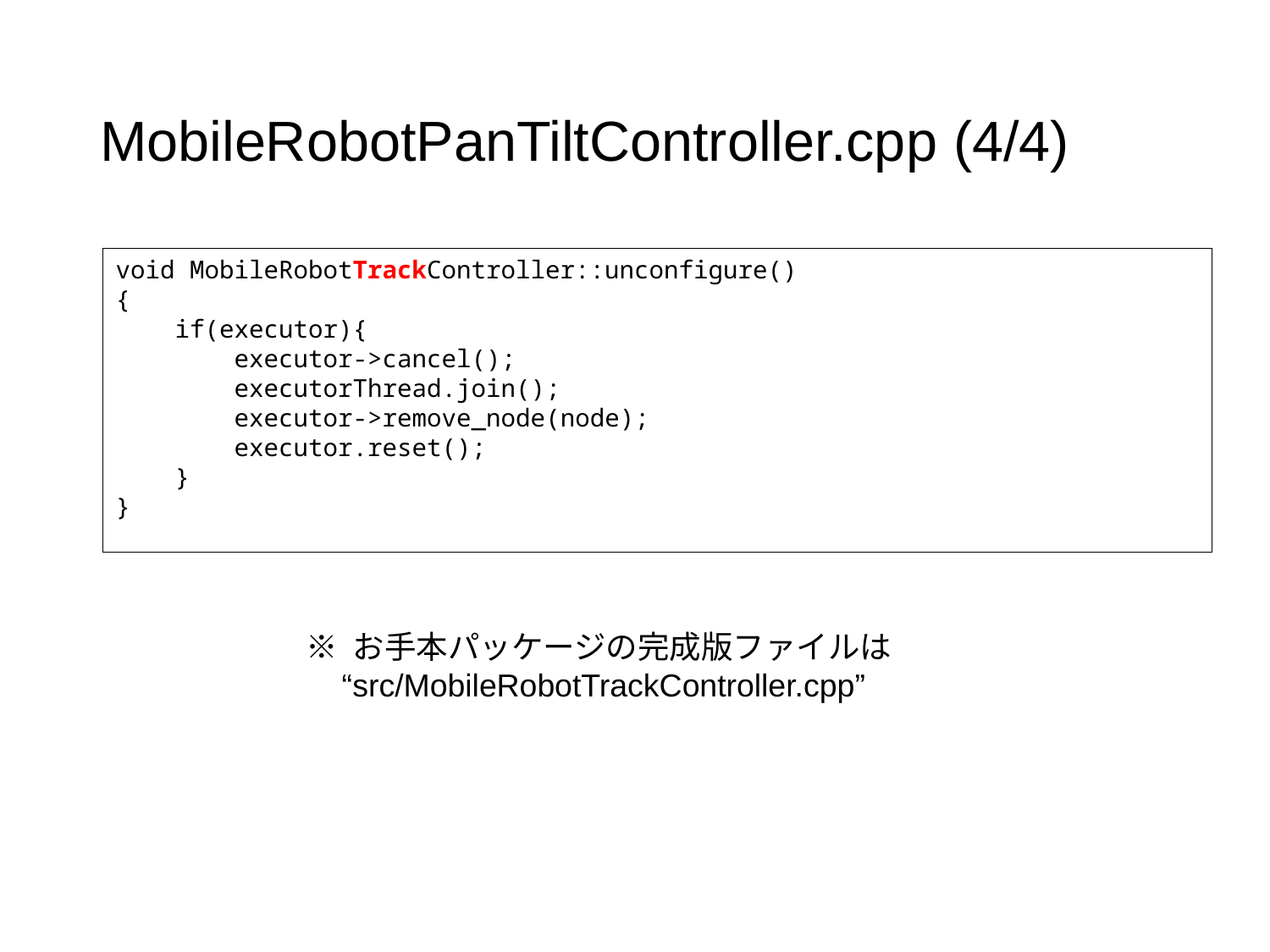

# MobileRobotPanTiltController.cpp (4/4)
void MobileRobotTrackController::unconfigure()
{
    if(executor){
        executor->cancel();
        executorThread.join();
        executor->remove_node(node);
        executor.reset();
    }
}

※ お手本パッケージの完成版ファイルは
    “src/MobileRobotTrackController.cpp”